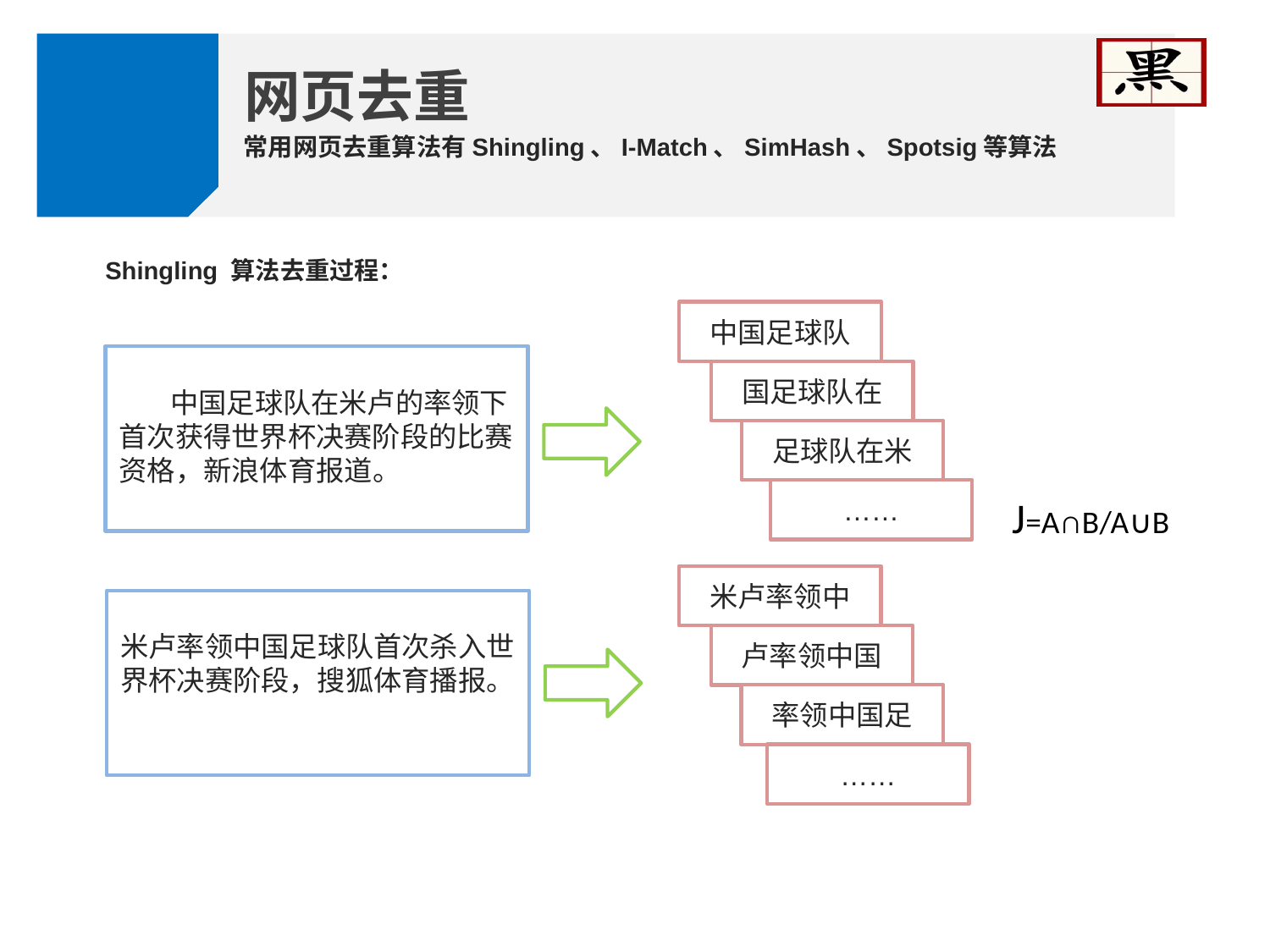

网页去重
常用网页去重算法有Shingling、I-Match、SimHash、Spotsig等算法
Shingling 算法去重过程：
中国足球队

国足球队在
       中国足球队在米卢的率领下首次获得世界杯决赛阶段的比赛资格，新浪体育报道。

足球队在米
……
J=A∩B/A∪B
米卢率领中

米卢率领中国足球队首次杀入世界杯决赛阶段，搜狐体育播报。
卢率领中国

率领中国足
……